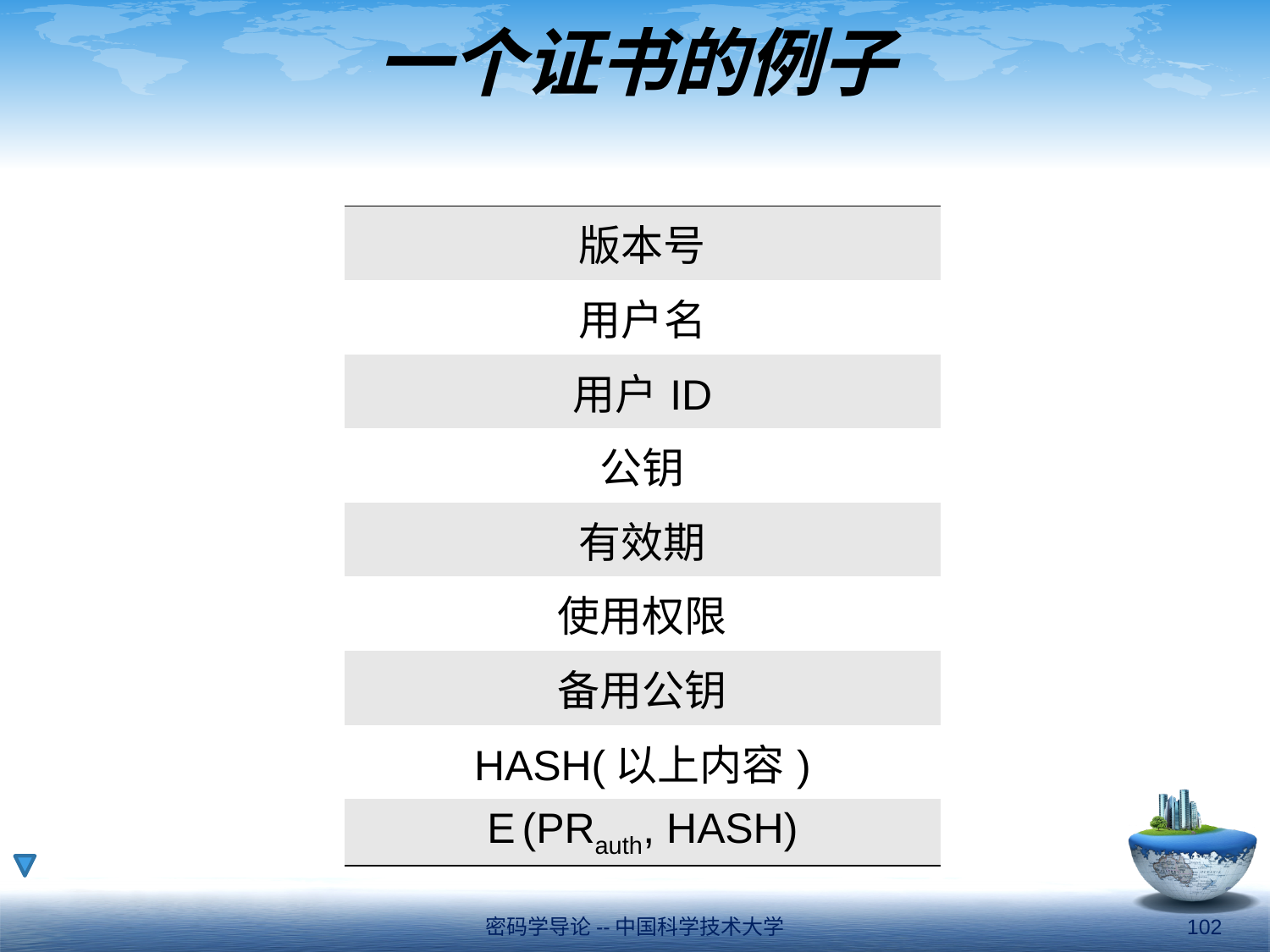

# 一个证书的例子
| 版本号 |
| --- |
| 用户名 |
| 用户ID |
| 公钥 |
| 有效期 |
| 使用权限 |
| 备用公钥 |
| HASH(以上内容) |
| E (PRauth, HASH) |

密码学导论--中国科学技术大学
102